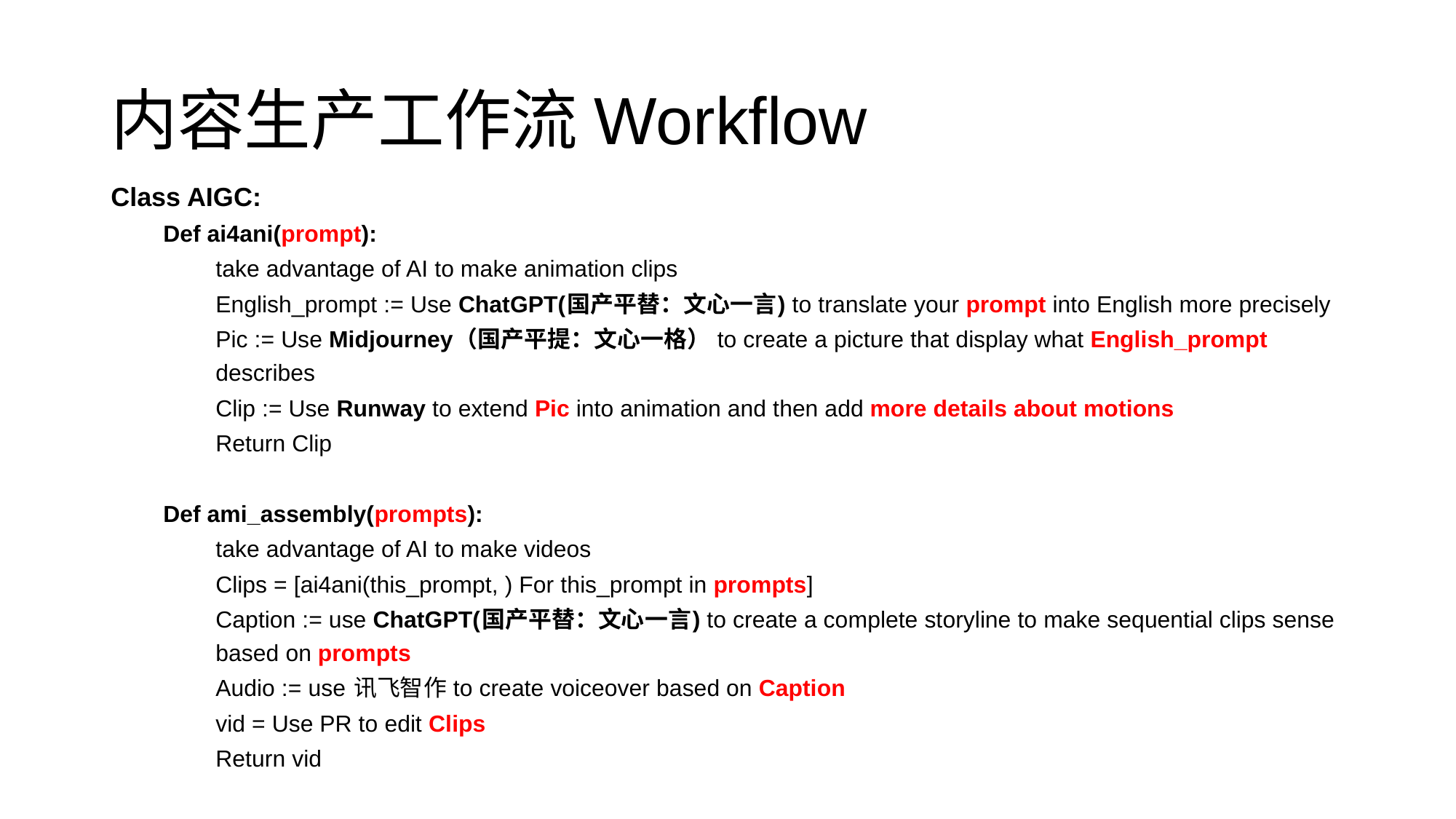

# 内容生产工作流Workflow
Class AIGC:
Def ai4ani(prompt):
take advantage of AI to make animation clips
English_prompt := Use ChatGPT(国产平替：文心一言) to translate your prompt into English more precisely
Pic := Use Midjourney（国产平提：文心一格） to create a picture that display what English_prompt describes
Clip := Use Runway to extend Pic into animation and then add more details about motions
Return Clip

Def ami_assembly(prompts):
take advantage of AI to make videos
Clips = [ai4ani(this_prompt, ) For this_prompt in prompts]
Caption := use ChatGPT(国产平替：文心一言) to create a complete storyline to make sequential clips sense based on prompts
Audio := use 讯飞智作 to create voiceover based on Caption
vid = Use PR to edit Clips
Return vid